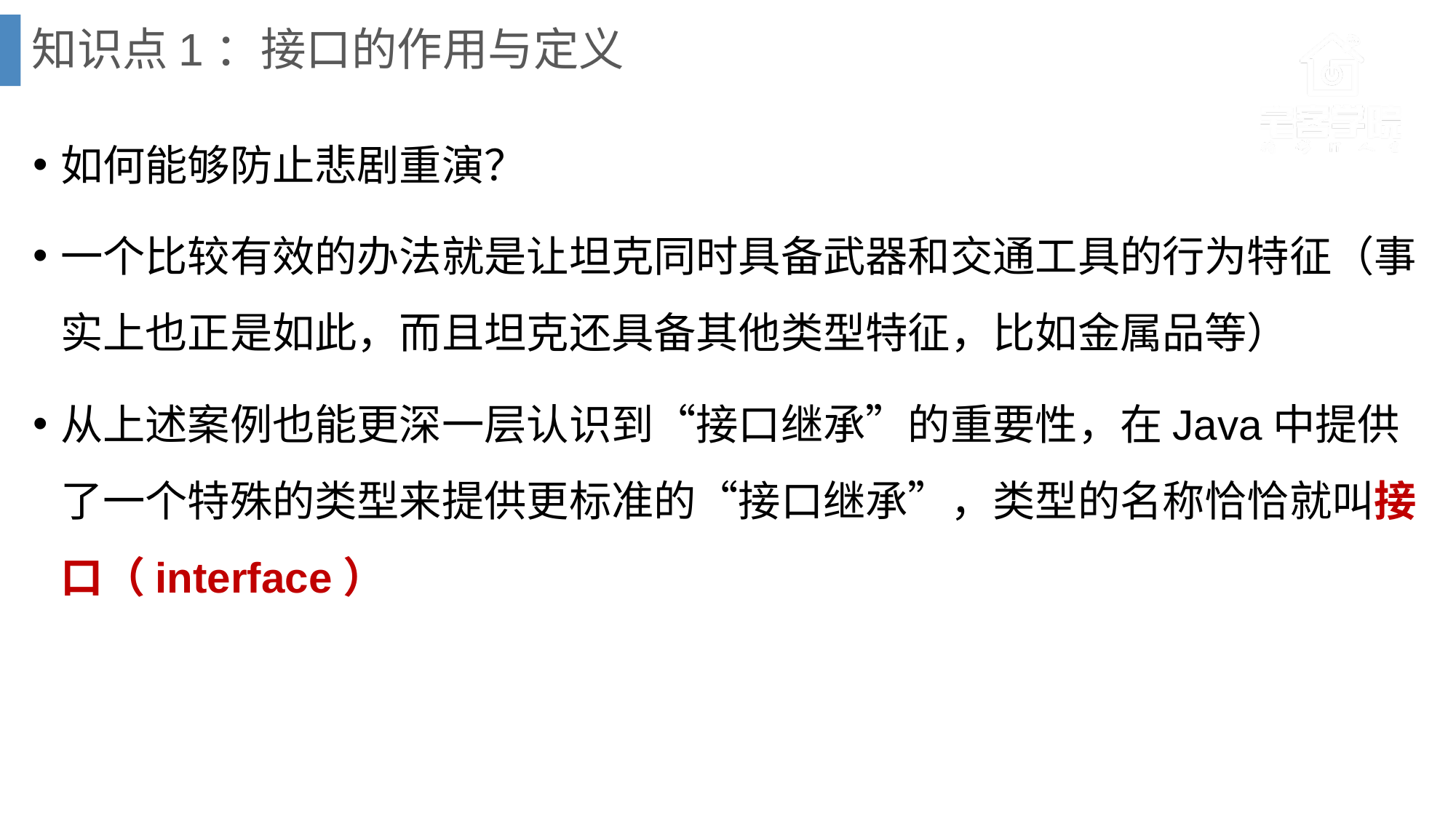

# 知识点1：接口的作用与定义
如何能够防止悲剧重演？
一个比较有效的办法就是让坦克同时具备武器和交通工具的行为特征（事实上也正是如此，而且坦克还具备其他类型特征，比如金属品等）
从上述案例也能更深一层认识到“接口继承”的重要性，在Java中提供了一个特殊的类型来提供更标准的“接口继承”，类型的名称恰恰就叫接口（interface）